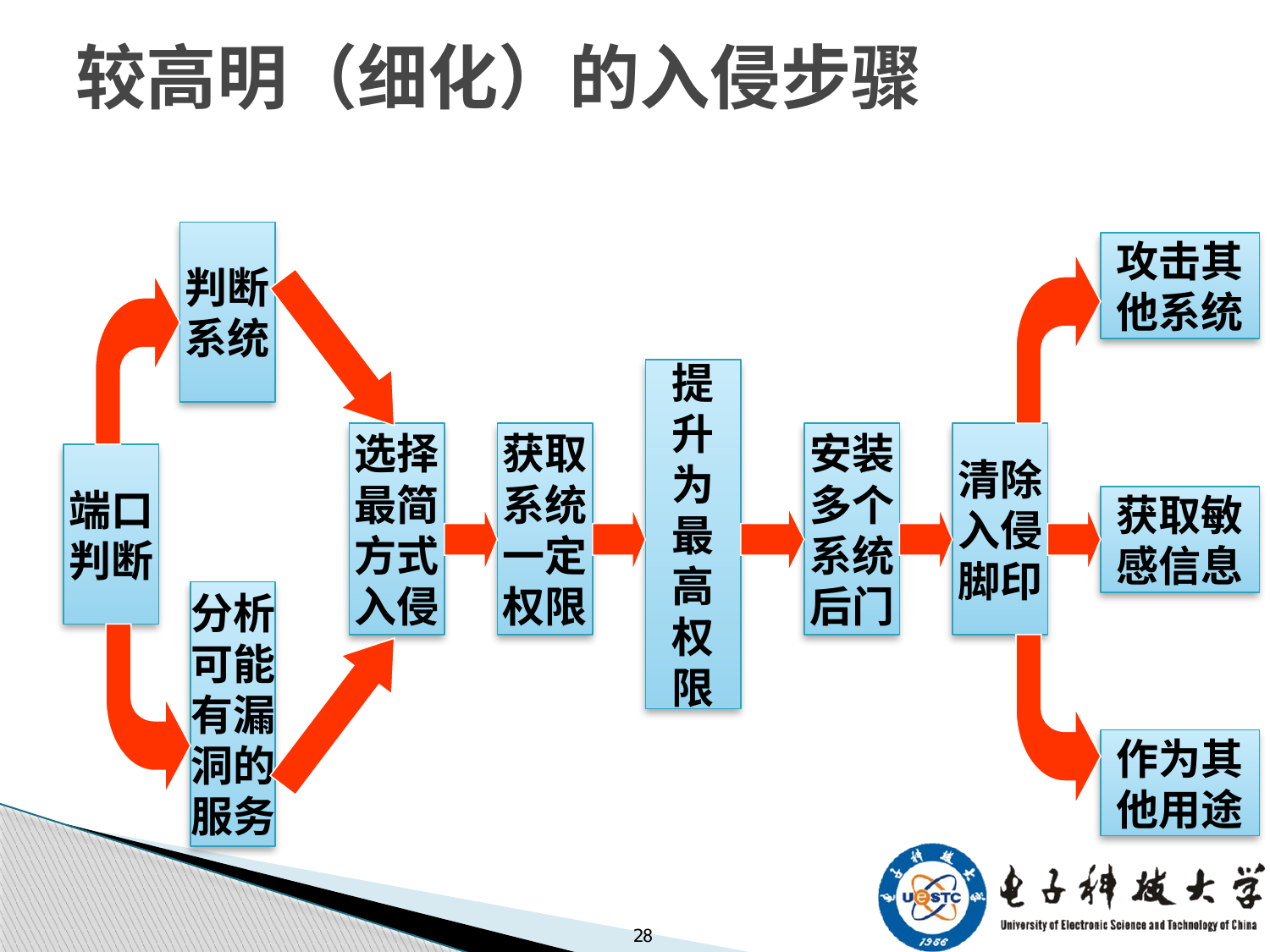

# 较高明（细化）的入侵步骤
判断
系统
攻击其
他系统

提
升
为
最
高
权
限
选择
最简
方式
入侵
获取
系统
一定
权限
安装
多个
系统
后门
清除
入侵
脚印
端口
判断
获取敏
感信息

分析
可能
有漏
洞的
服务

作为其
他用途
28